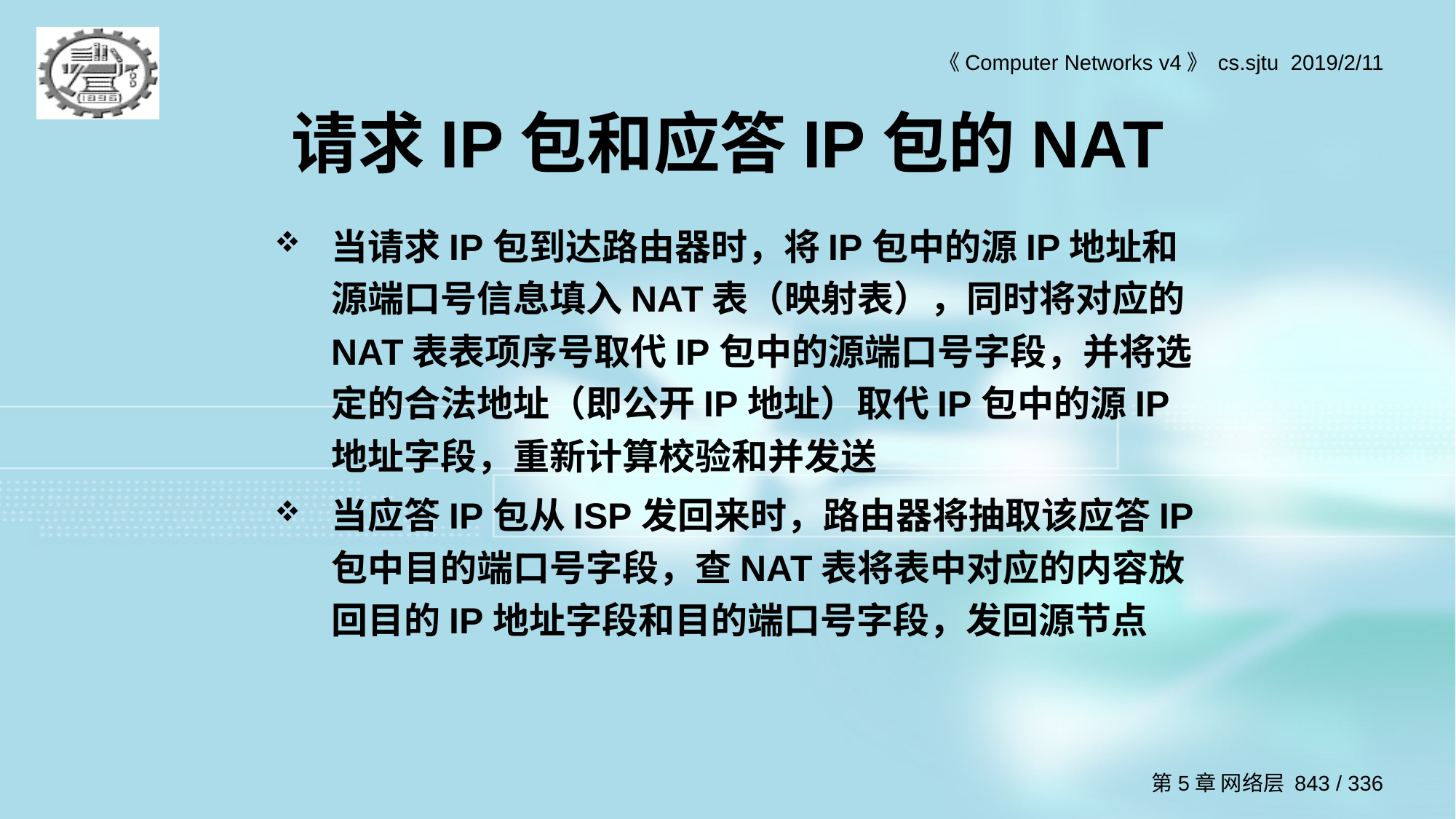

# 请求IP包和应答IP包的NAT
当请求IP包到达路由器时，将IP包中的源IP地址和源端口号信息填入NAT表（映射表），同时将对应的NAT表表项序号取代IP包中的源端口号字段，并将选定的合法地址（即公开IP地址）取代IP包中的源IP地址字段，重新计算校验和并发送
当应答IP包从ISP发回来时，路由器将抽取该应答IP包中目的端口号字段，查NAT表将表中对应的内容放回目的IP地址字段和目的端口号字段，发回源节点